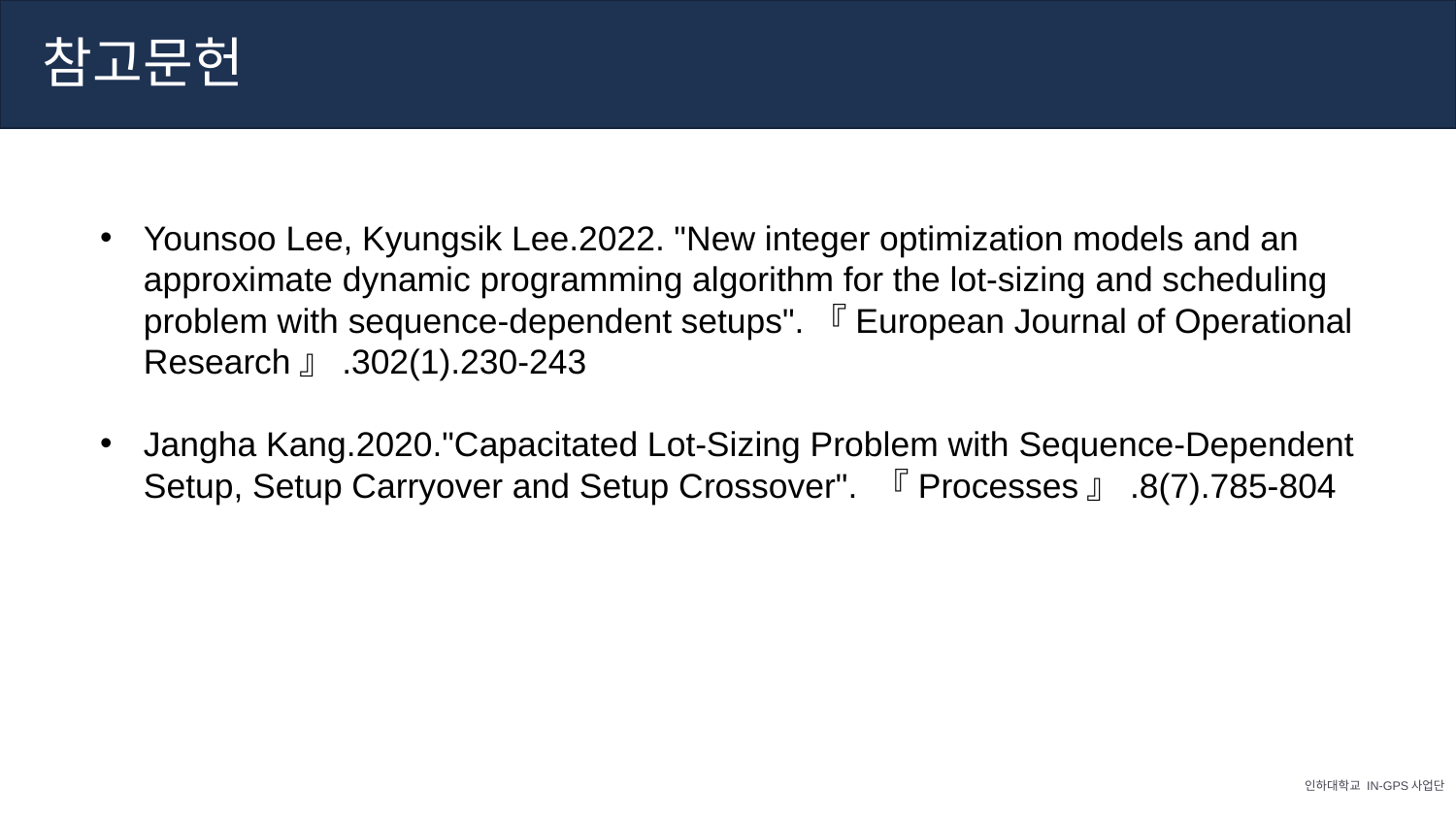

참고문헌
Younsoo Lee, Kyungsik Lee.2022. "New integer optimization models and an approximate dynamic programming algorithm for the lot-sizing and scheduling problem with sequence-dependent setups".『European Journal of Operational Research』.302(1).230-243

Jangha Kang.2020."Capacitated Lot-Sizing Problem with Sequence-Dependent Setup, Setup Carryover and Setup Crossover". 『Processes』.8(7).785-804